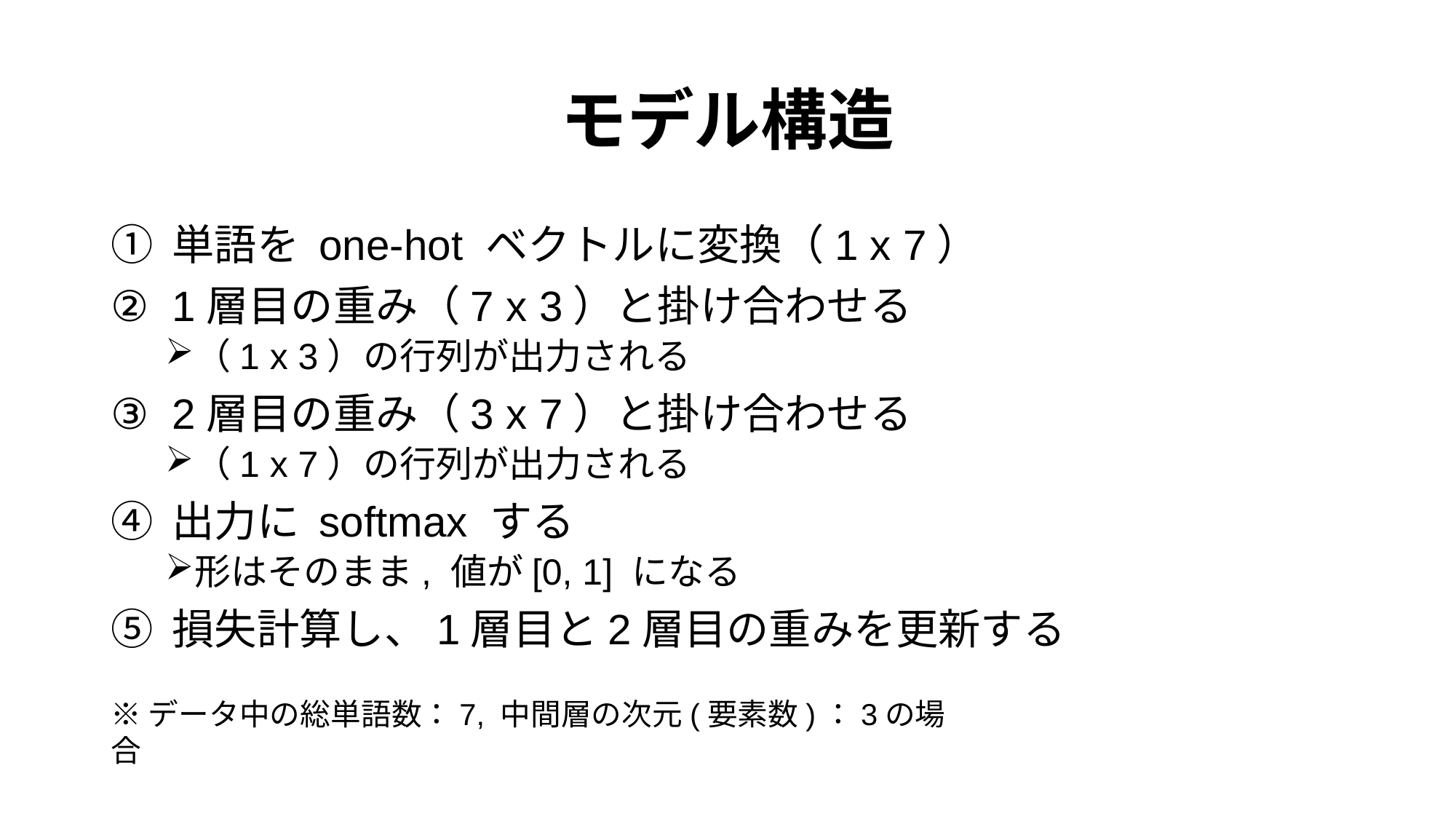

# モデル構造
単語を one-hot ベクトルに変換（1 x 7）
1層目の重み（7 x 3）と掛け合わせる
（1 x 3）の行列が出力される
2層目の重み（3 x 7）と掛け合わせる
（1 x 7）の行列が出力される
出力に softmax する
形はそのまま, 値が[0, 1] になる
損失計算し、1層目と2層目の重みを更新する

※データ中の総単語数：7, 中間層の次元(要素数)：3の場合